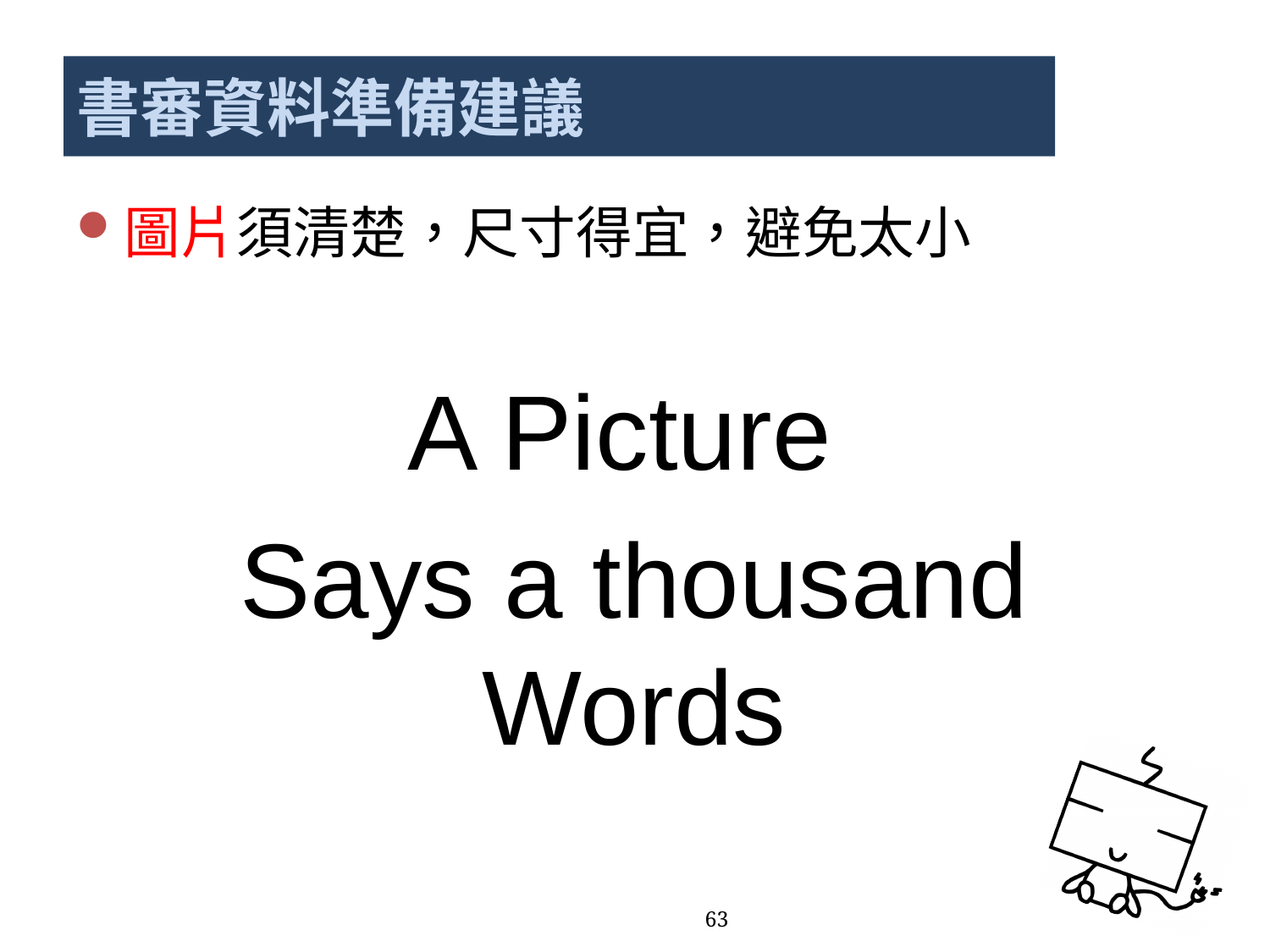

# 書審資料準備建議
圖片須清楚，尺寸得宜，避免太小

A Picture
Says a thousand Words
63